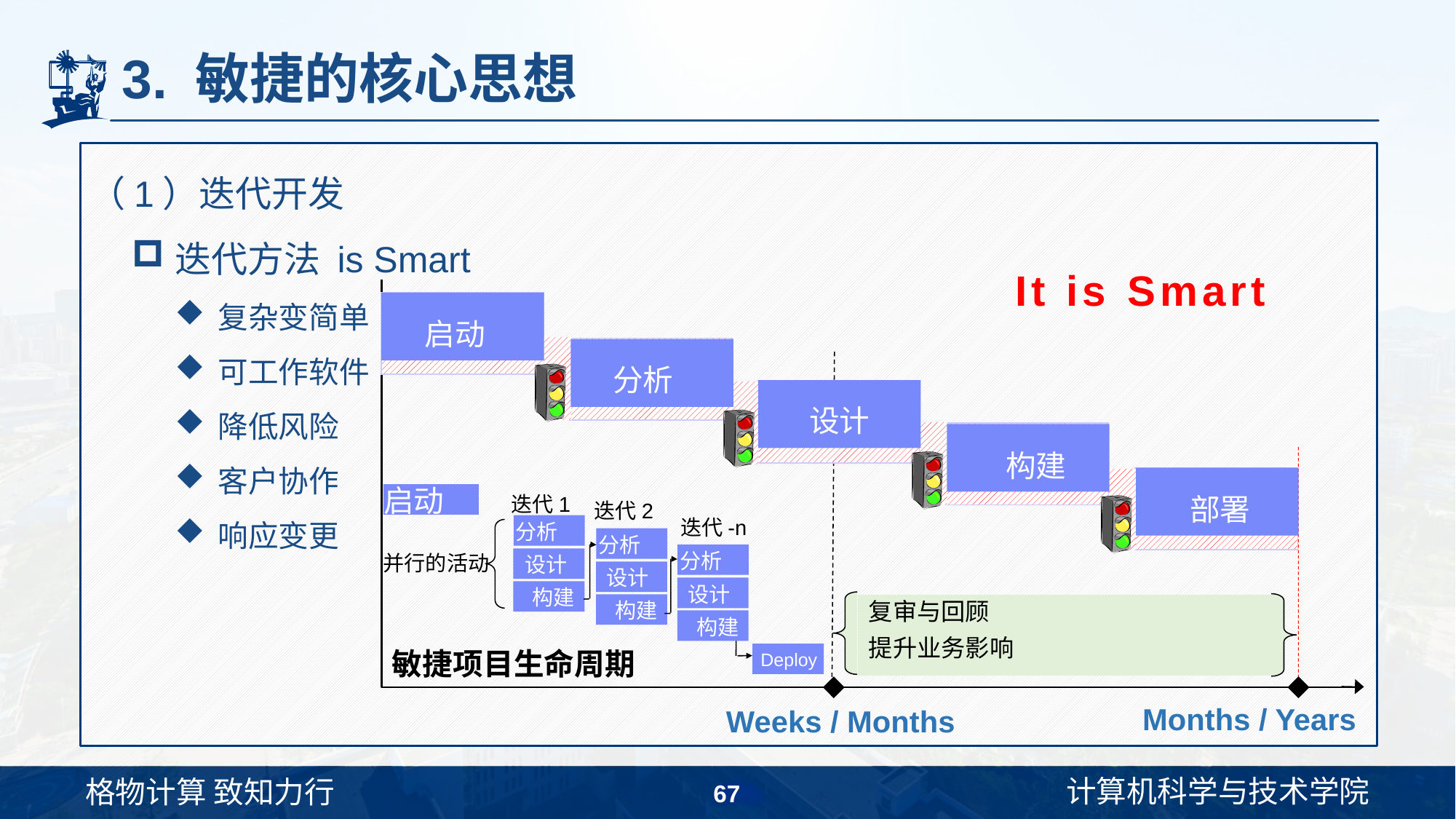

# 3. 敏捷的核心思想
（1）迭代开发
迭代方法 is Smart
复杂变简单
可工作软件
降低风险
客户协作
响应变更
It is Smart

启动

分析

设计

构建

启动

迭代1
迭代2
分析
迭代-n

分析

分析

 设计

并行的活动

设计

设计

构建

构建

构建

Deploy

部署

复审与回顾
提升业务影响
敏捷项目生命周期

Months / Years
Weeks / Months
67